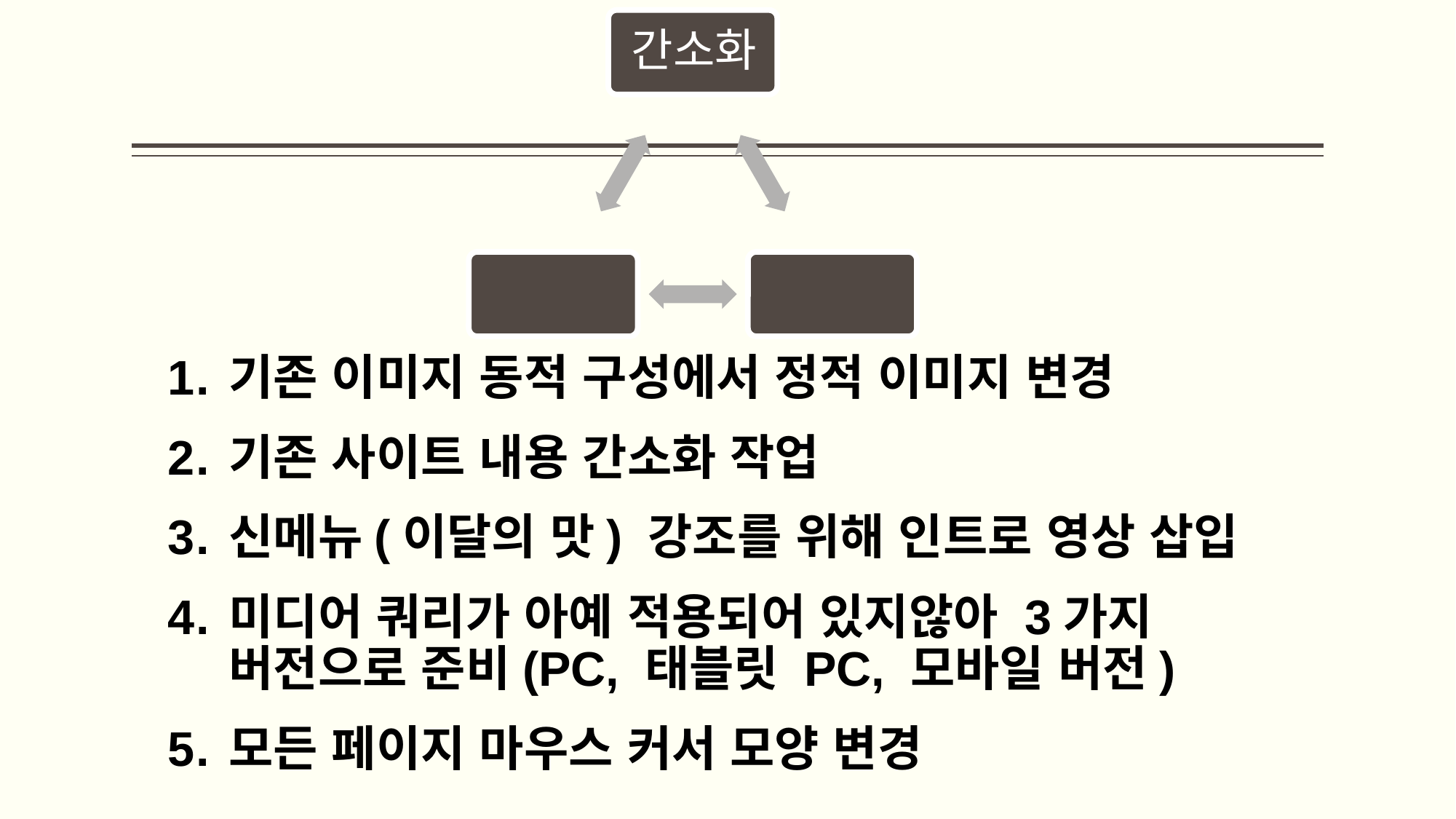

간소화

기존 이미지 동적 구성에서 정적 이미지 변경
기존 사이트 내용 간소화 작업
신메뉴(이달의 맛) 강조를 위해 인트로 영상 삽입
미디어 쿼리가 아예 적용되어 있지않아 3가지 버전으로 준비(PC, 태블릿 PC, 모바일 버전)
모든 페이지 마우스 커서 모양 변경